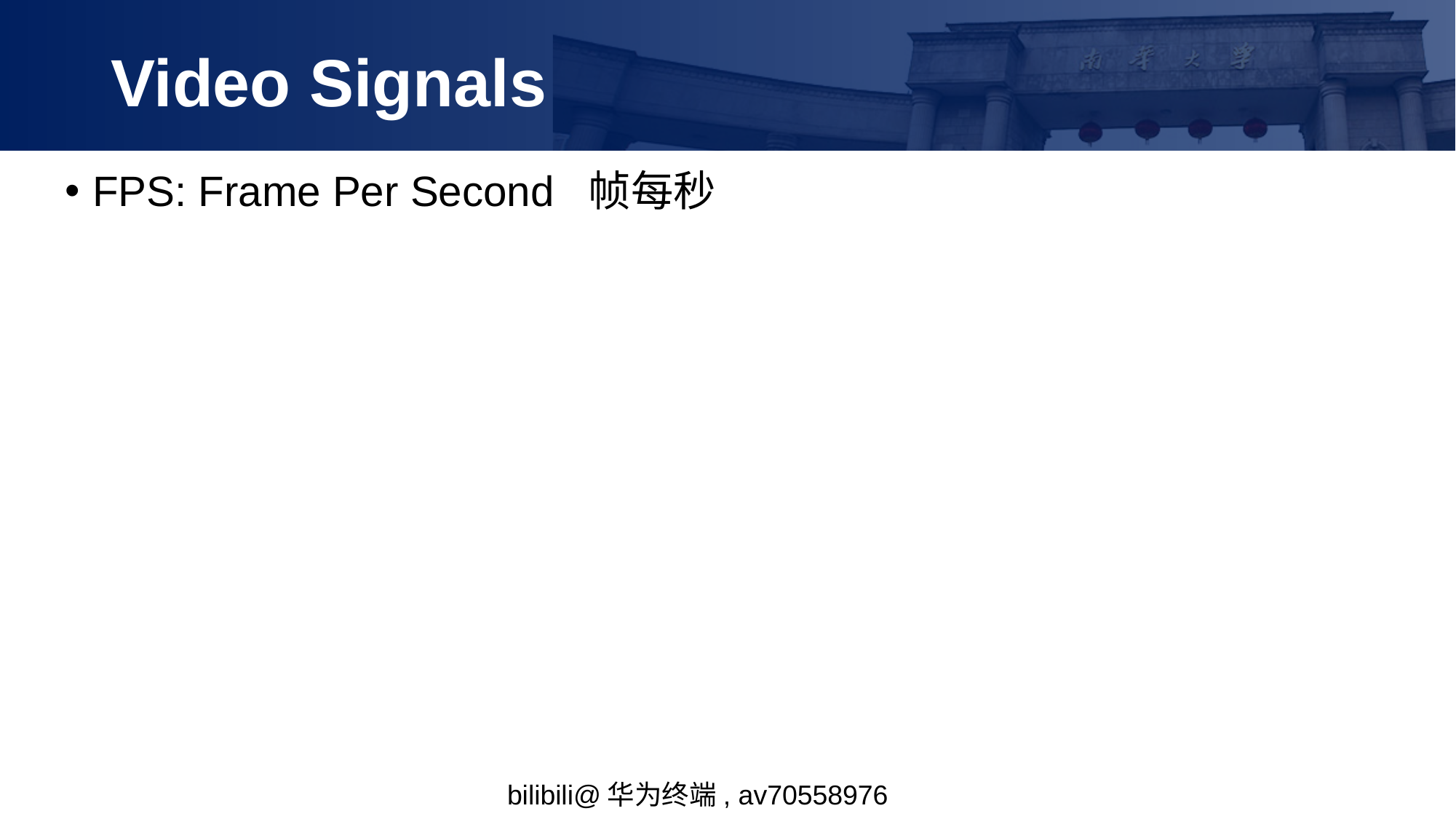

Video Signals
FPS: Frame Per Second  帧每秒
华为Mate30pro: 7680fps 超级慢动作拍摄
bilibili@华为终端, av70558976